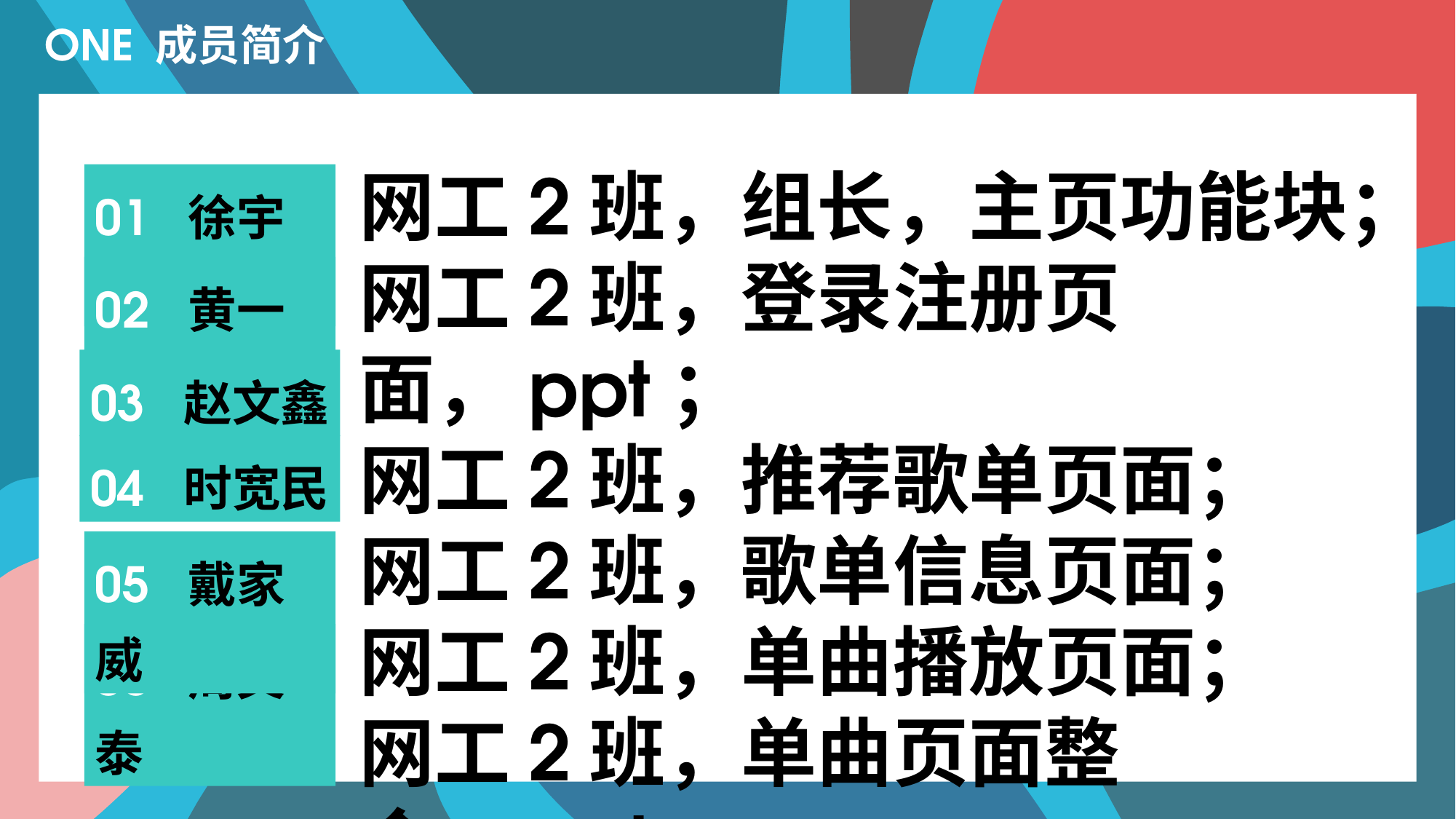

ONE 成员简介
网工2班，组长，主页功能块；
网工2班，登录注册页面，ppt；
网工2班，推荐歌单页面；
网工2班，歌单信息页面；
网工2班，单曲播放页面；
网工2班，单曲页面整合，ppt。
01  徐宇尧
02  黄一涵
03  赵文鑫
04  时宽民
05  戴家威
06  周文泰